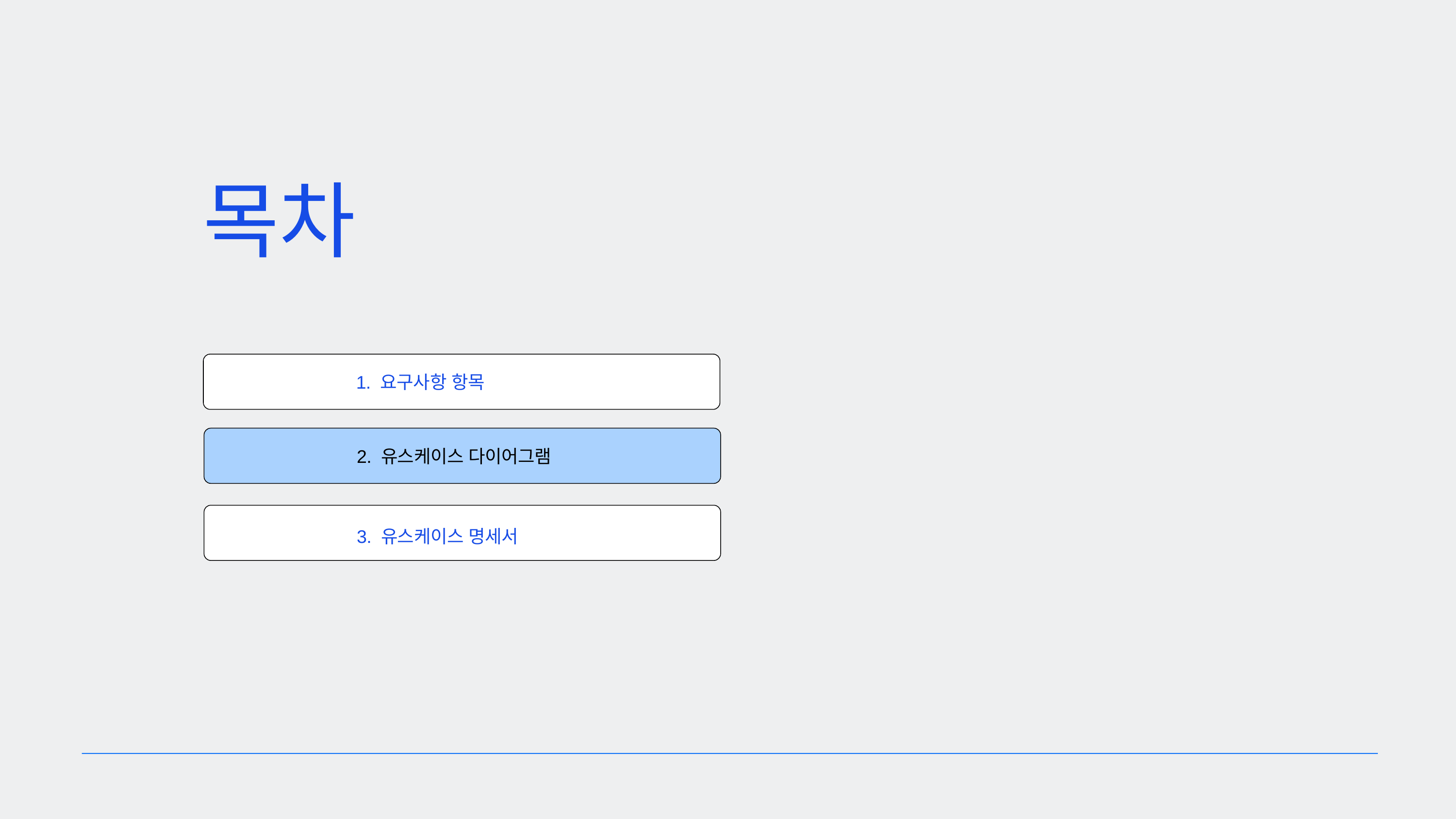

목차
		1. 요구사항 항목
		2. 유스케이스 다이어그램
		3. 유스케이스 명세서